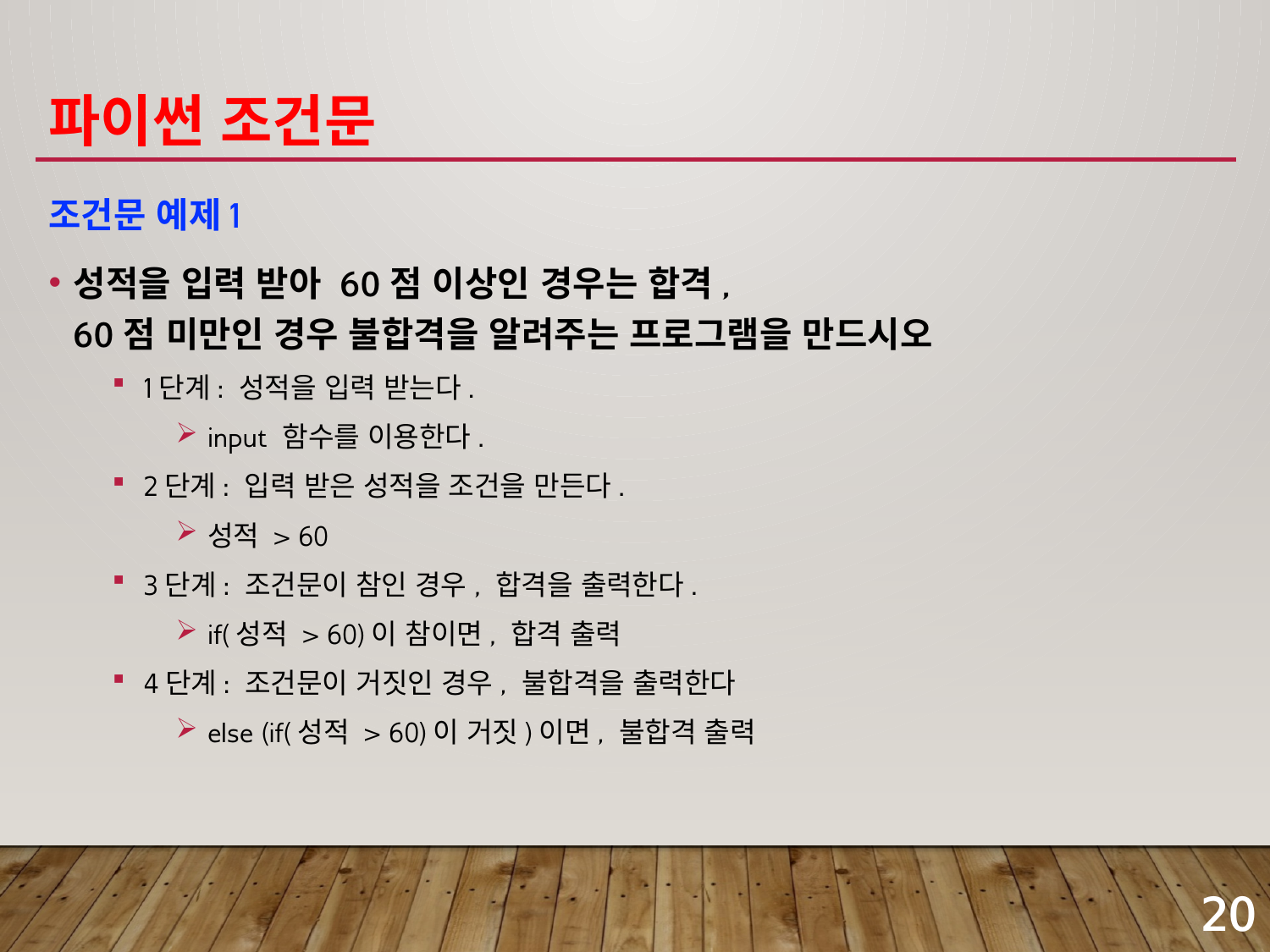

# 파이썬 조건문
조건문 예제1
성적을 입력 받아 60점 이상인 경우는 합격,
60점 미만인 경우 불합격을 알려주는 프로그램을 만드시오
1단계: 성적을 입력 받는다.
input 함수를 이용한다.
2단계: 입력 받은 성적을 조건을 만든다.
성적 > 60
3단계: 조건문이 참인 경우, 합격을 출력한다.
if(성적 > 60)이 참이면, 합격 출력
4단계: 조건문이 거짓인 경우, 불합격을 출력한다
else (if(성적 > 60)이 거짓)이면, 불합격 출력